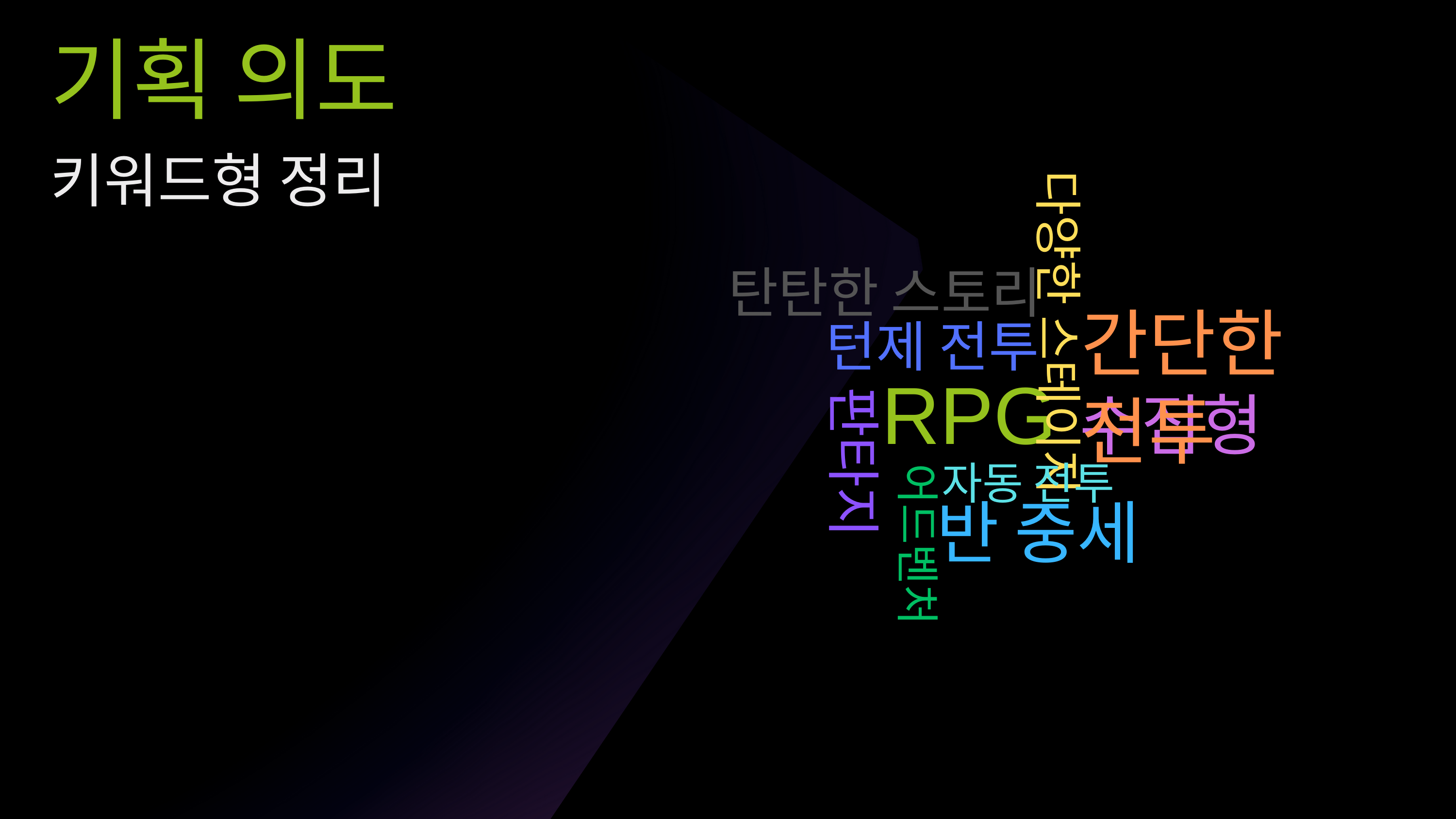

기획 의도
키워드형 정리
탄탄한 스토리
간단한 전투
턴제 전투
RPG
수집형
다양한 스테이지
자동 전투
반 중세
판타지
어드벤처